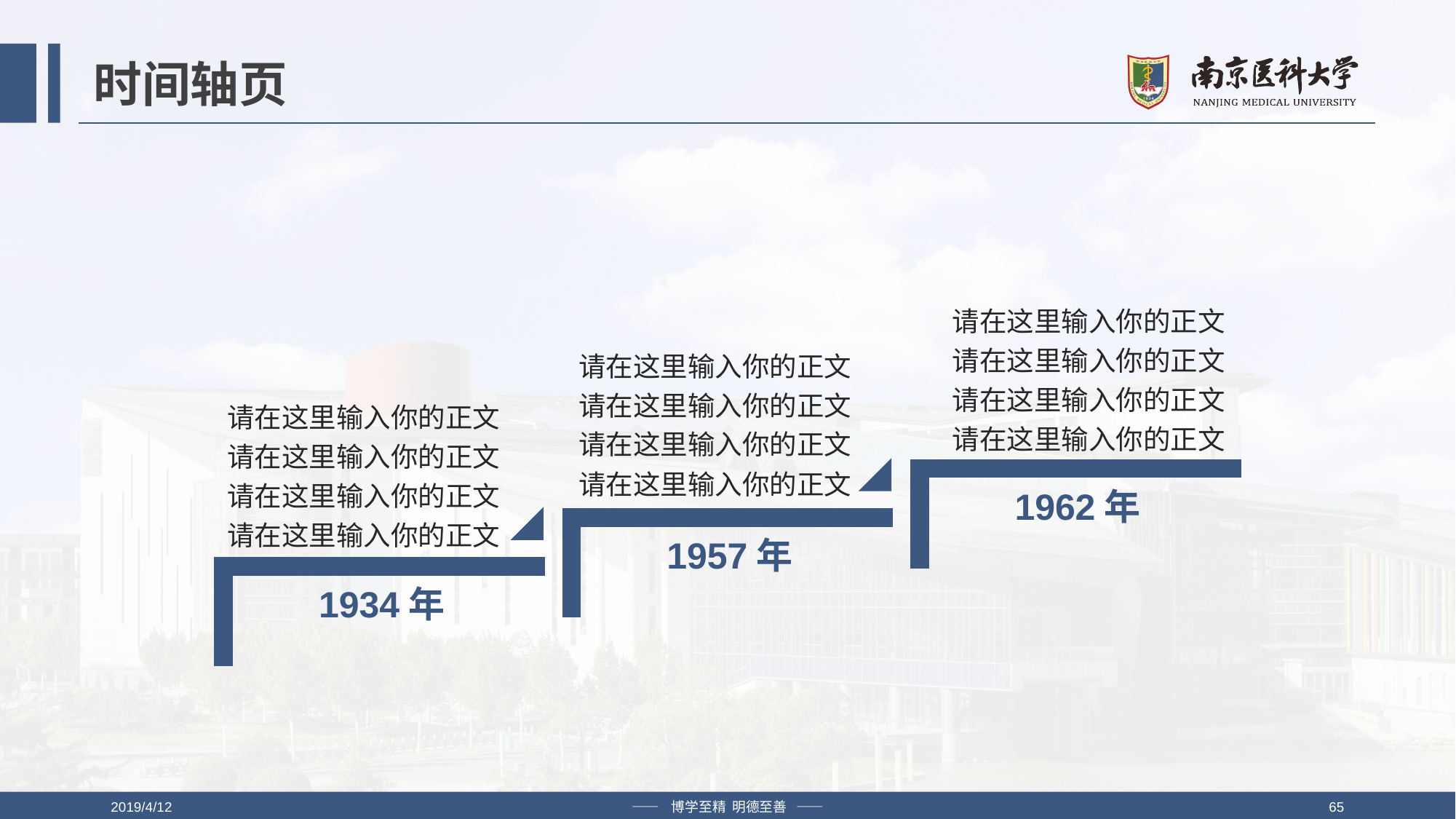

# 时间轴页
1934年
1957年
1962年
请在这里输入你的正文
请在这里输入你的正文
请在这里输入你的正文
请在这里输入你的正文
请在这里输入你的正文
请在这里输入你的正文
请在这里输入你的正文
请在这里输入你的正文
请在这里输入你的正文
请在这里输入你的正文
请在这里输入你的正文
请在这里输入你的正文
2019/4/12
——   博学至精  明德至善   ——
65